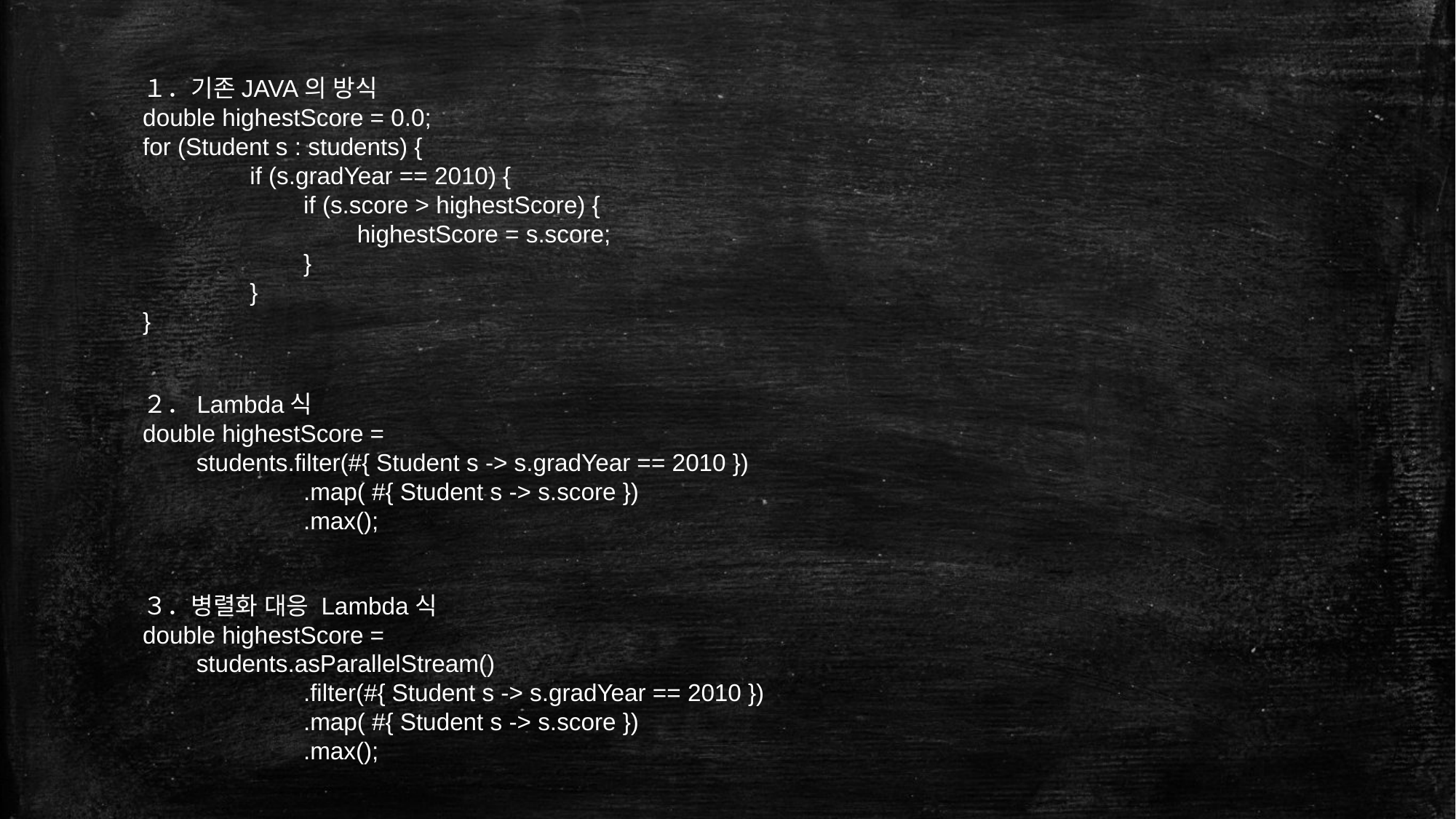

１．기존JAVA의 방식
double highestScore = 0.0;
for (Student s : students) {
		if (s.gradYear == 2010) {
			if (s.score > highestScore) {
				highestScore = s.score;
			}
		}
}
２．Lambda식
double highestScore =
	students.filter(#{ Student s -> s.gradYear == 2010 })
			.map( #{ Student s -> s.score })
			.max();
３．병렬화 대응 Lambda식
double highestScore =
	students.asParallelStream()
			.filter(#{ Student s -> s.gradYear == 2010 })
			.map( #{ Student s -> s.score })
			.max();